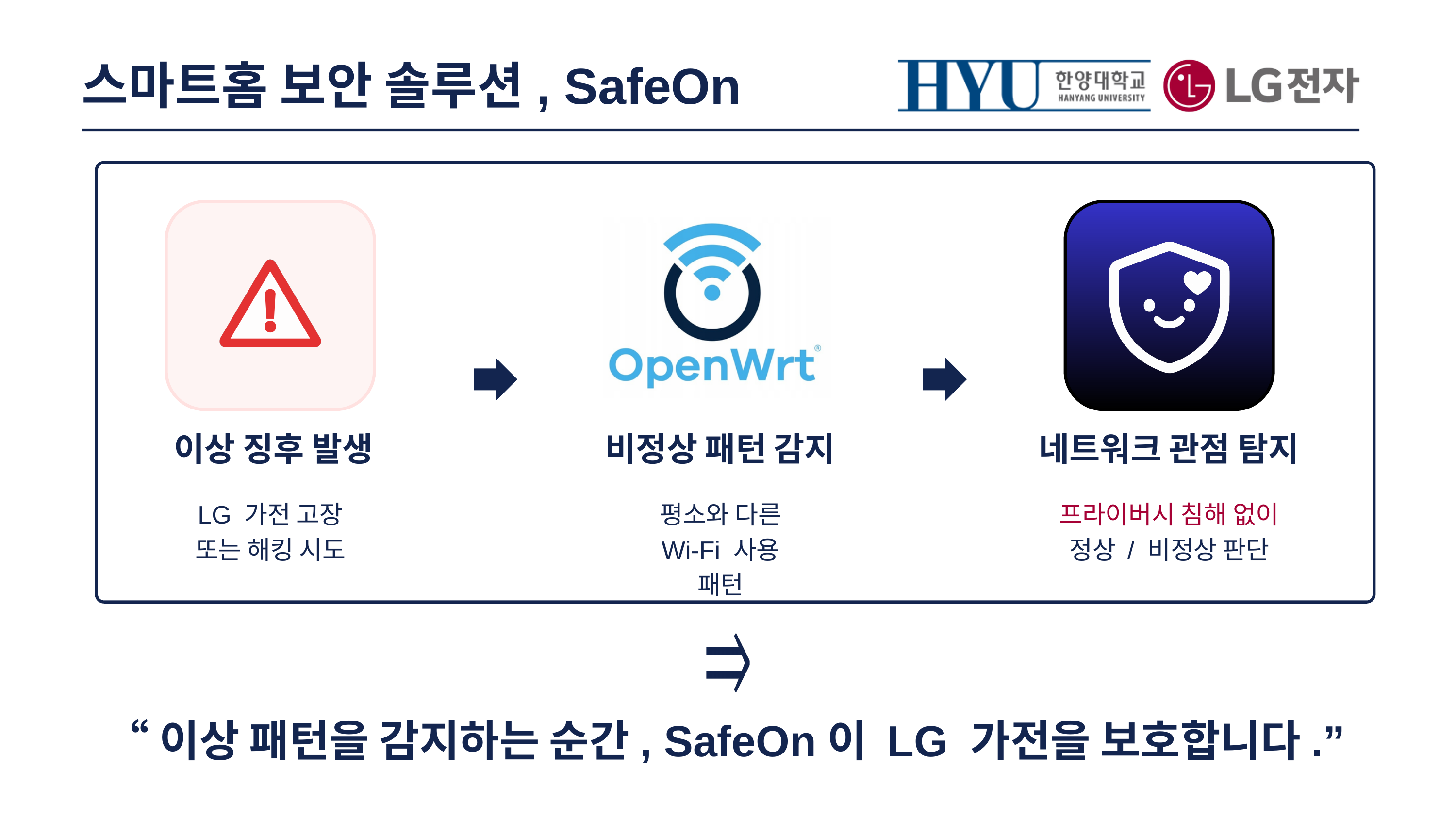

스마트홈 보안 솔루션, SafeOn

이상 징후 발생
비정상 패턴 감지
네트워크 관점 탐지
LG 가전 고장
또는 해킹 시도
평소와 다른
Wi-Fi 사용 패턴
프라이버시 침해 없이
정상 / 비정상 판단

“이상 패턴을 감지하는 순간, SafeOn이 LG 가전을 보호합니다.”